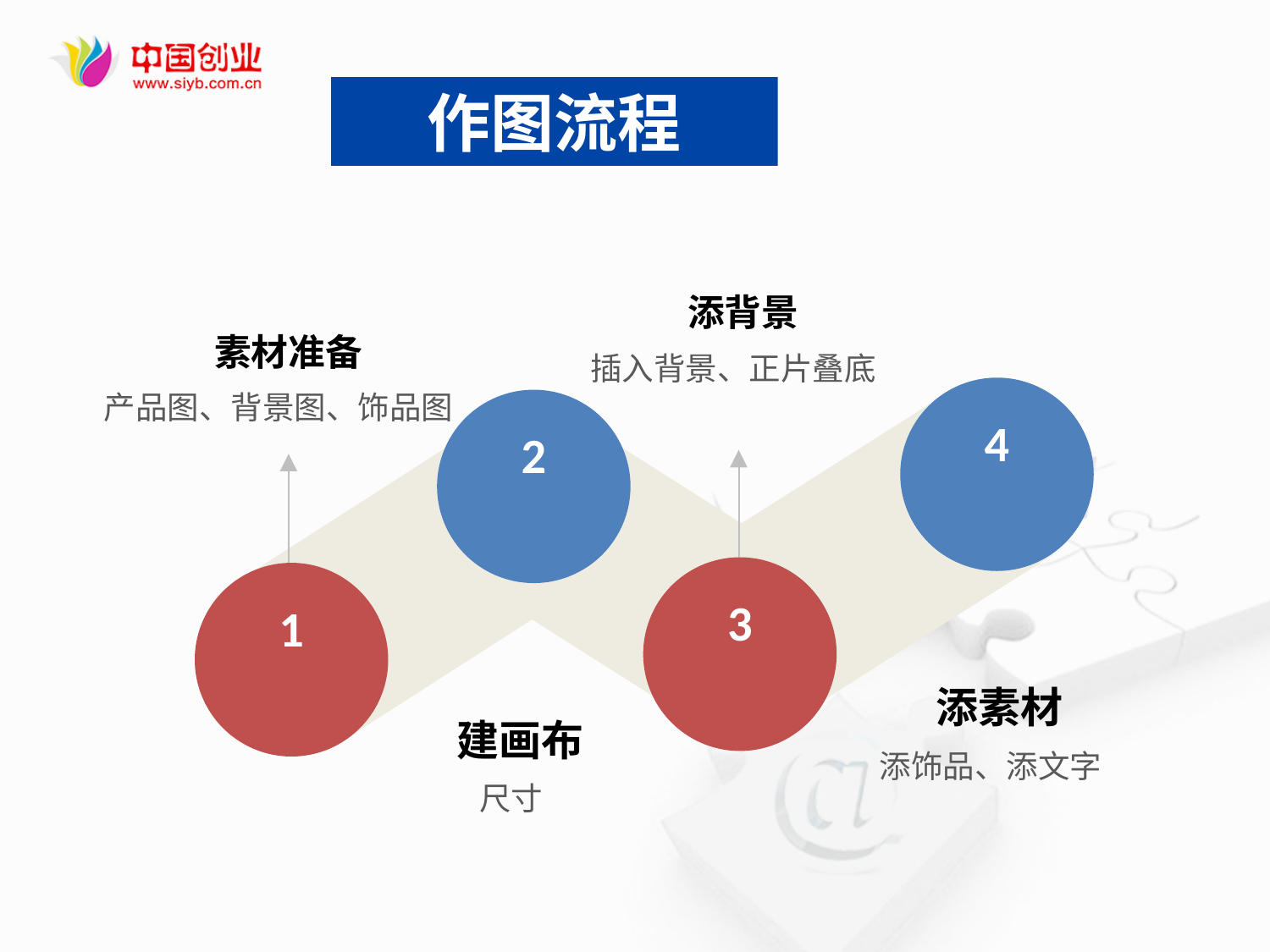

作图流程
添背景
素材准备
插入背景、正片叠底
4
产品图、背景图、饰品图

2
3
1
添素材
建画布
添饰品、添文字
尺寸